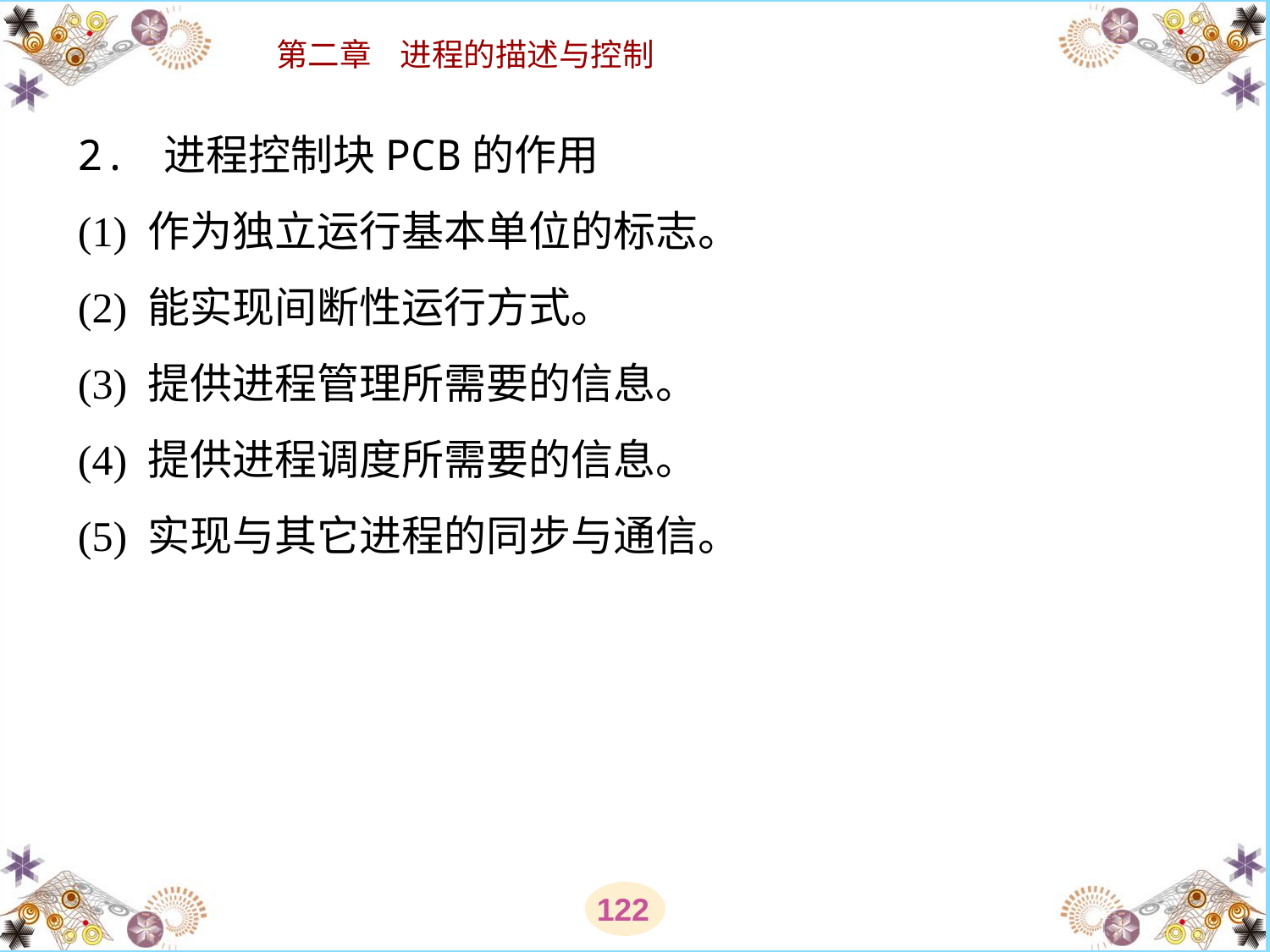

# 2. 进程控制块PCB的作用 (1) 作为独立运行基本单位的标志。 (2) 能实现间断性运行方式。 (3) 提供进程管理所需要的信息。 (4) 提供进程调度所需要的信息。 (5) 实现与其它进程的同步与通信。